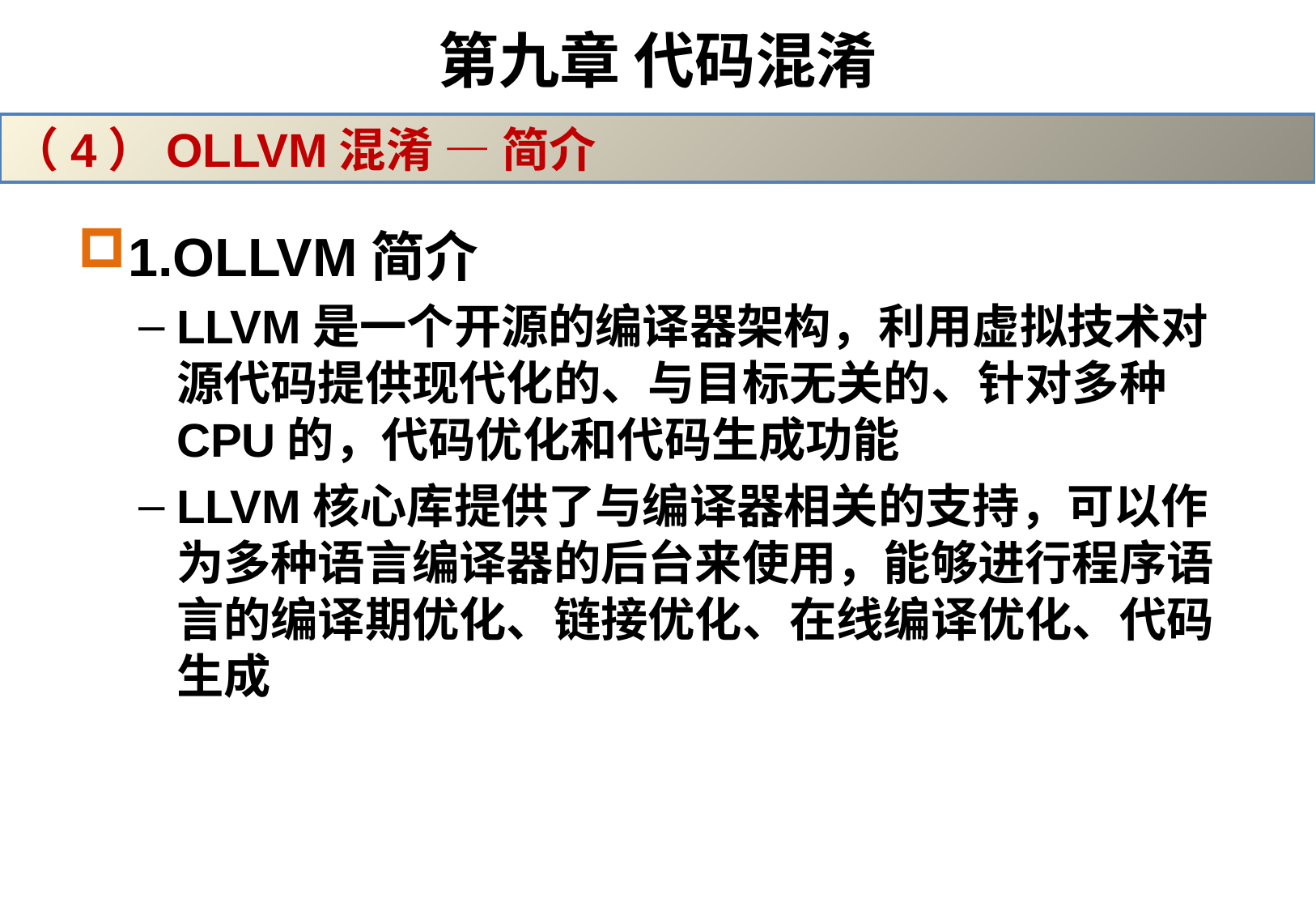

# 第九章 代码混淆
（4）OLLVM混淆 — 简介
1.OLLVM简介
LLVM是一个开源的编译器架构，利用虚拟技术对源代码提供现代化的、与目标无关的、针对多种CPU的，代码优化和代码生成功能
LLVM核心库提供了与编译器相关的支持，可以作为多种语言编译器的后台来使用，能够进行程序语言的编译期优化、链接优化、在线编译优化、代码生成